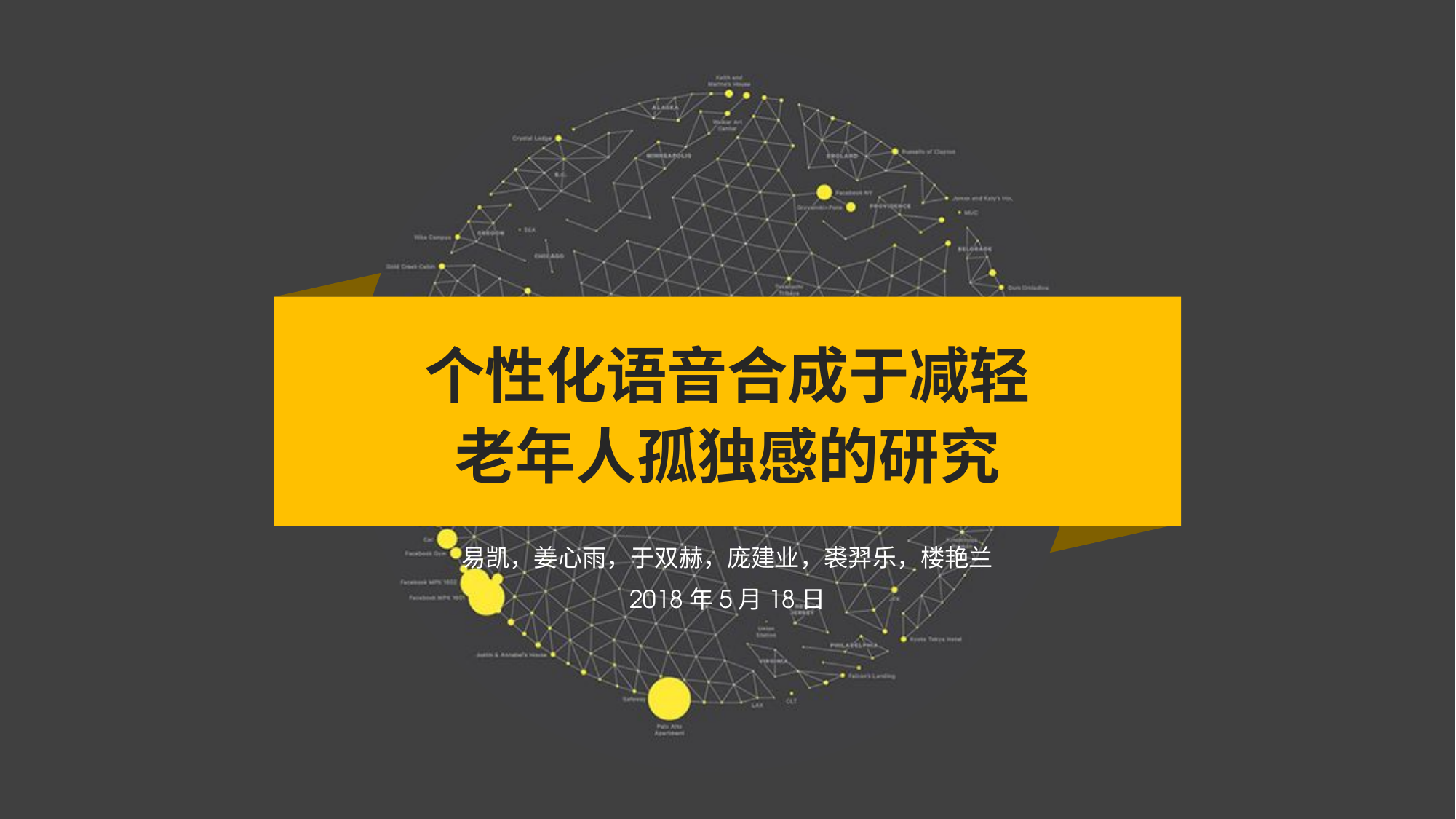

个性化语音合成于减轻
老年人孤独感的研究
易凯，姜心雨，于双赫，庞建业，裘羿乐，楼艳兰

2018年5月18日